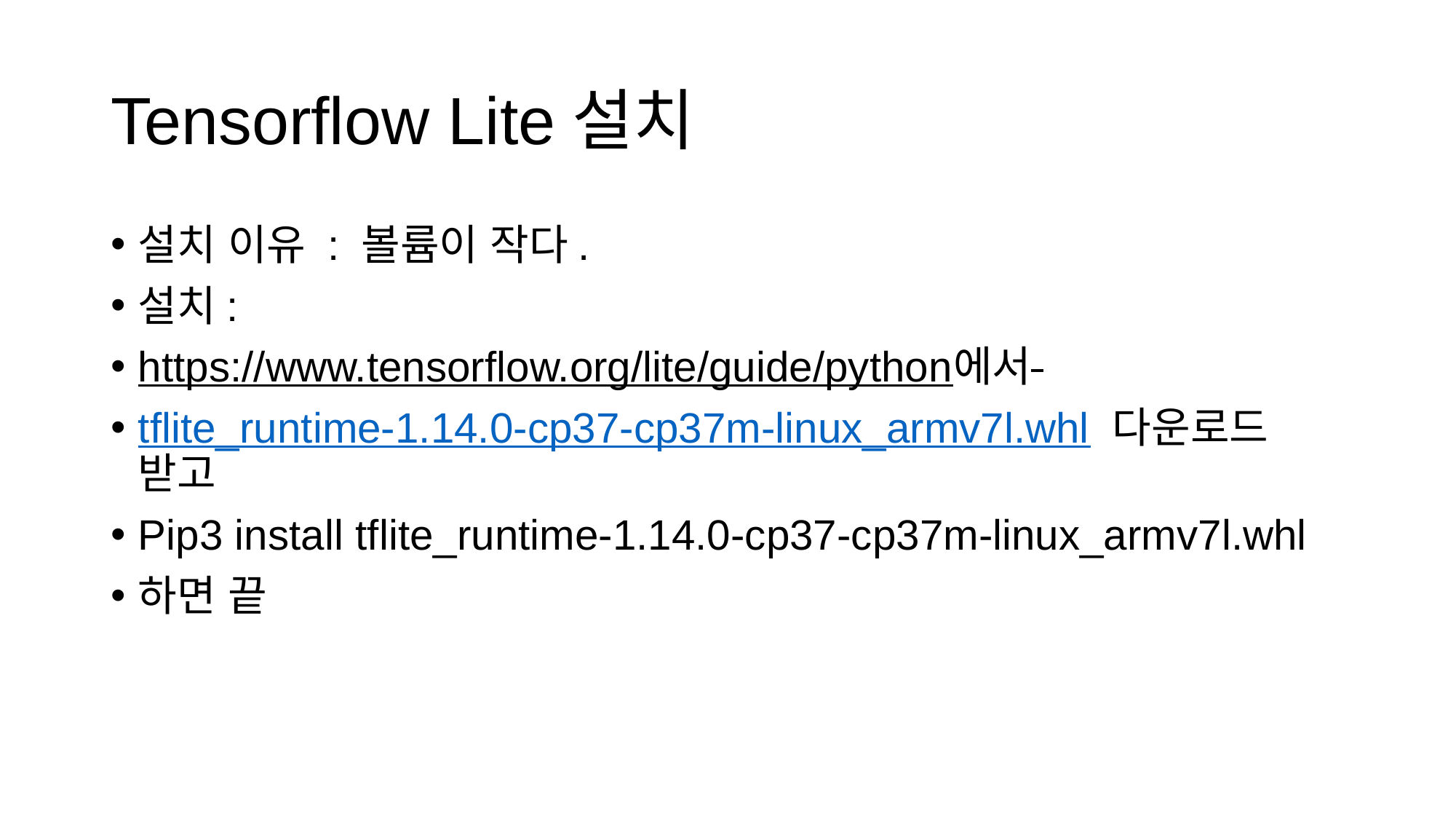

# Tensorflow Lite설치
설치 이유 : 볼륨이 작다.
설치:
https://www.tensorflow.org/lite/guide/python에서
tflite_runtime-1.14.0-cp37-cp37m-linux_armv7l.whl 다운로드 받고
Pip3 install tflite_runtime-1.14.0-cp37-cp37m-linux_armv7l.whl
하면 끝